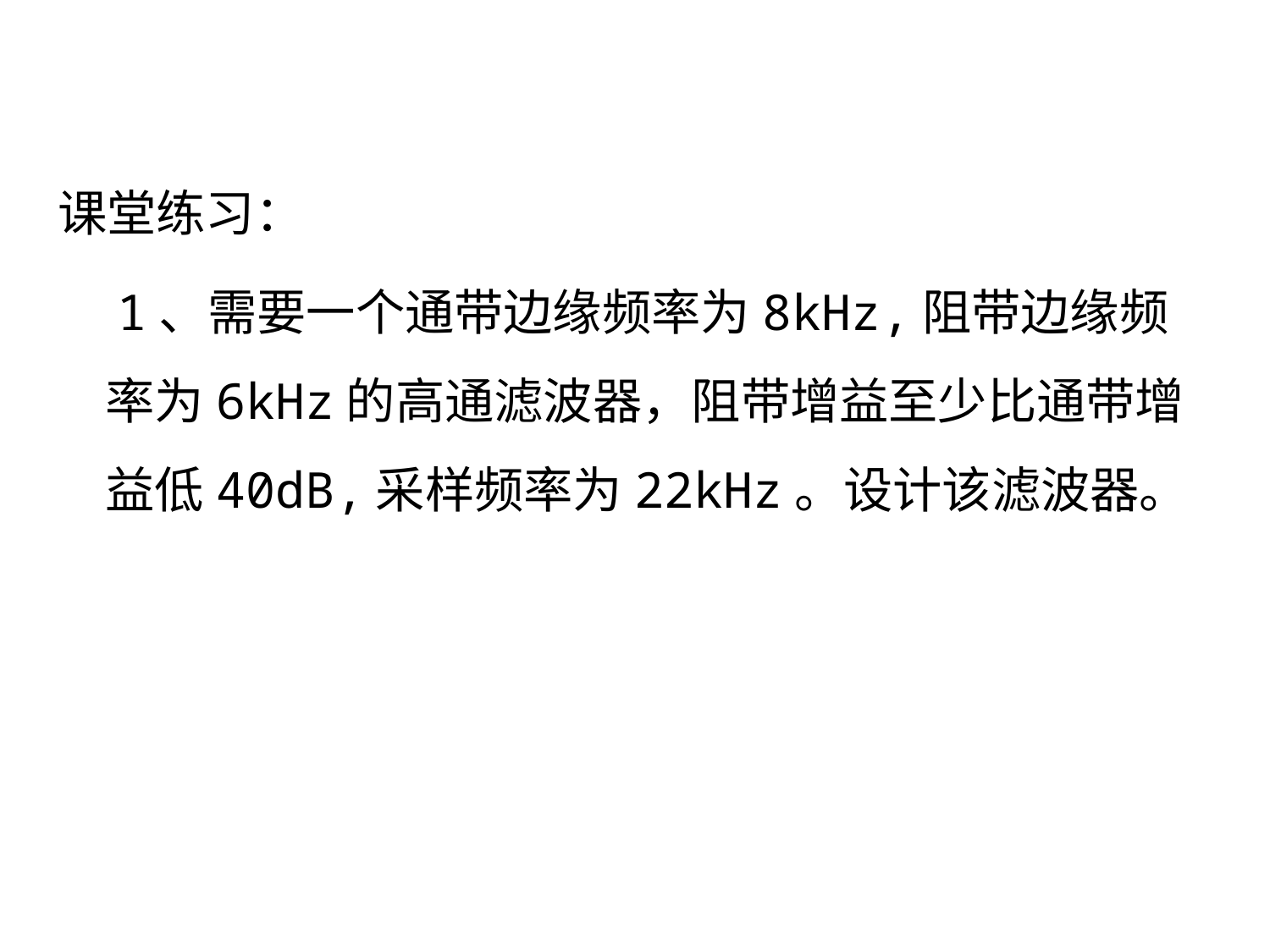

#
课堂练习：
  1、需要一个通带边缘频率为8kHz,阻带边缘频率为6kHz的高通滤波器，阻带增益至少比通带增益低40dB,采样频率为22kHz。设计该滤波器。